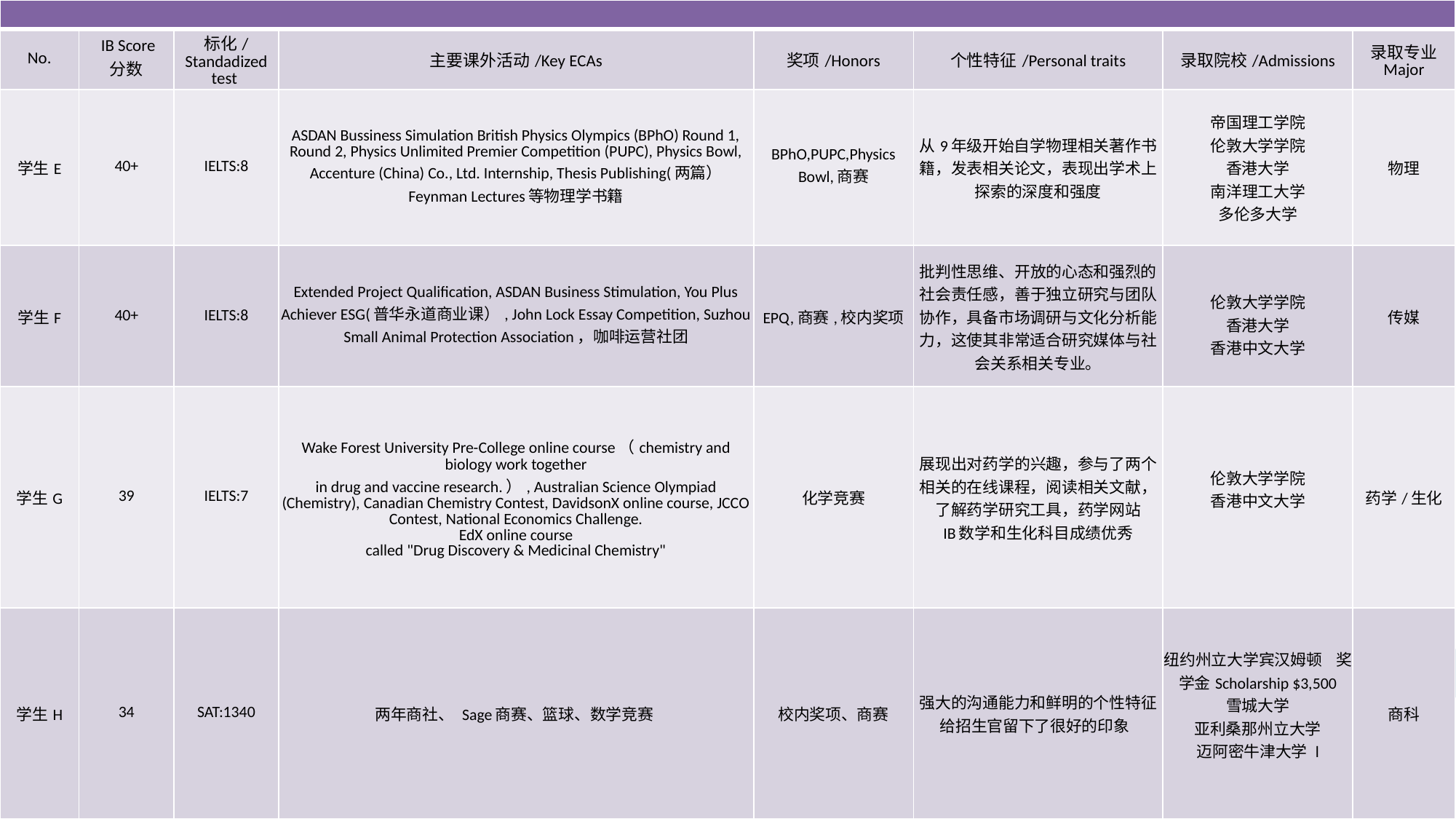

|  |  |  |  |  |  |  |  |
| --- | --- | --- | --- | --- | --- | --- | --- |
| No. | IB Score 分数 | 标化/Standadized test | 主要课外活动/Key ECAs | 奖项/Honors | 个性特征/Personal traits | 录取院校/Admissions | 录取专业 Major |
| 学生E | 40+ | IELTS:8 | ASDAN Bussiness Simulation British Physics Olympics (BPhO) Round 1, Round 2, Physics Unlimited Premier Competition (PUPC), Physics Bowl, Accenture (China) Co., Ltd. Internship, Thesis Publishing(两篇） Feynman Lectures等物理学书籍 | BPhO,PUPC,Physics Bowl,商赛 | 从9年级开始自学物理相关著作书籍，发表相关论文，表现出学术上探索的深度和强度 | 帝国理工学院 伦敦大学学院 香港大学 南洋理工大学 多伦多大学 | 物理 |
| 学生F | 40+ | IELTS:8 | Extended Project Qualification, ASDAN Business Stimulation, You Plus Achiever ESG(普华永道商业课）, John Lock Essay Competition, Suzhou Small Animal Protection Association，咖啡运营社团 | EPQ,商赛,校内奖项 | 批判性思维、开放的心态和强烈的社会责任感，善于独立研究与团队协作，具备市场调研与文化分析能力，这使其非常适合研究媒体与社会关系相关专业。 | 伦敦大学学院 香港大学 香港中文大学 | 传媒 |
| 学生G | 39 | IELTS:7 | Wake Forest University Pre-College online course（chemistry and biology work together in drug and vaccine research.）, Australian Science Olympiad (Chemistry), Canadian Chemistry Contest, DavidsonX online course, JCCO Contest, National Economics Challenge. EdX online course called "Drug Discovery & Medicinal Chemistry" | 化学竞赛 | 展现出对药学的兴趣，参与了两个相关的在线课程，阅读相关文献，了解药学研究工具，药学网站 IB数学和生化科目成绩优秀 | 伦敦大学学院 香港中文大学 | 药学/生化 |
| 学生H | 34 | SAT:1340 | 两年商社、 Sage商赛、篮球、数学竞赛 | 校内奖项、商赛 | 强大的沟通能力和鲜明的个性特征给招生官留下了很好的印象 | 纽约州立大学宾汉姆顿 奖学金Scholarship $3,500 雪城大学 亚利桑那州立大学 迈阿密牛津大学 l | 商科 |